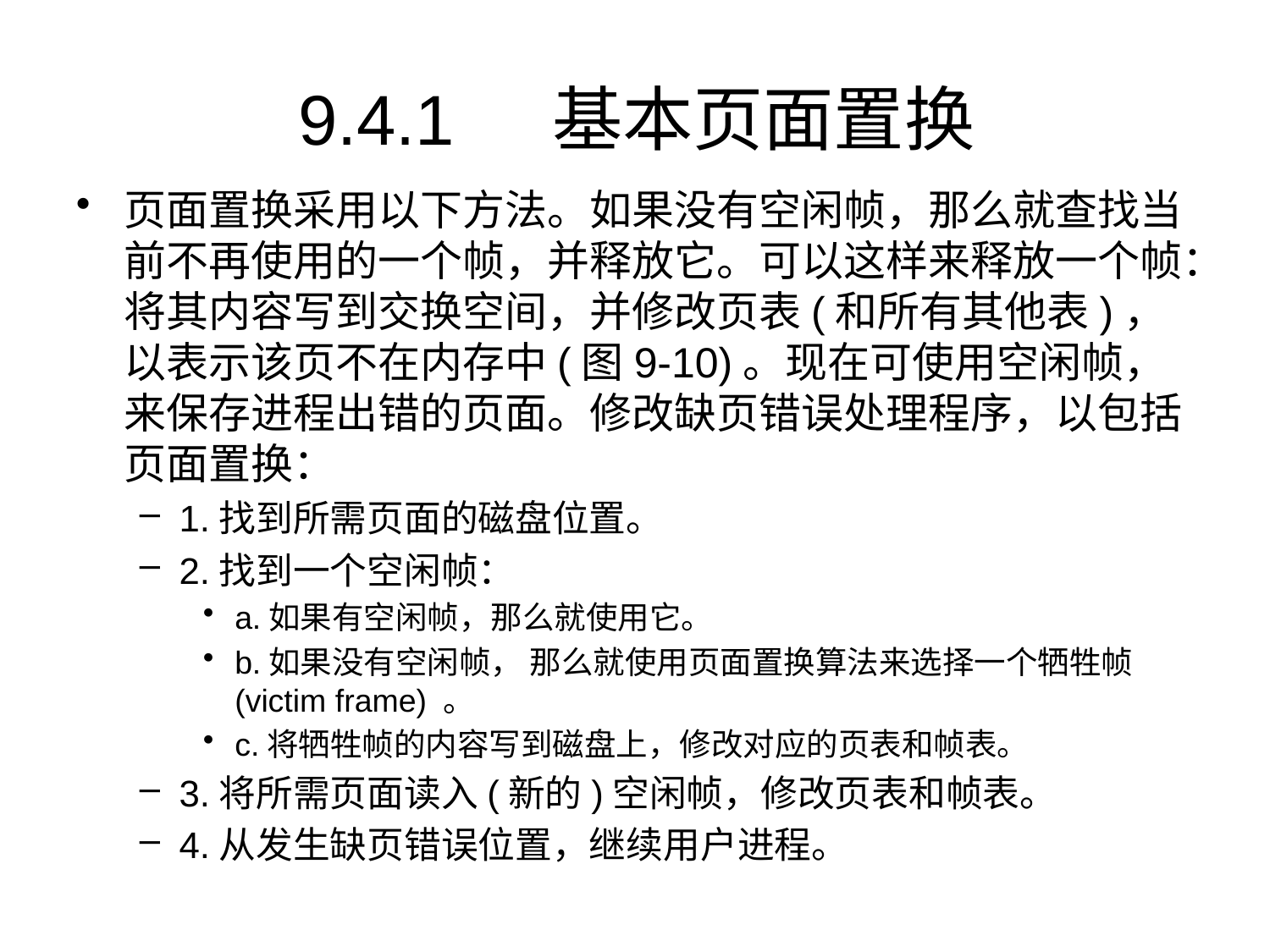

# 9.4.1	基本页面置换
页面置换采用以下方法。如果没有空闲帧，那么就查找当前不再使用的一个帧，并释放它。可以这样来释放一个帧：将其内容写到交换空间，并修改页表(和所有其他表)，以表示该页不在内存中(图9-10)。现在可使用空闲帧，来保存进程出错的页面。修改缺页错误处理程序，以包括页面置换：
1.找到所需页面的磁盘位置。
2.找到一个空闲帧：
a.如果有空闲帧，那么就使用它。
b.如果没有空闲帧， 那么就使用页面置换算法来选择一个牺牲帧(victim frame) 。
c.将牺牲帧的内容写到磁盘上，修改对应的页表和帧表。
3.将所需页面读入(新的)空闲帧，修改页表和帧表。
4.从发生缺页错误位置，继续用户进程。